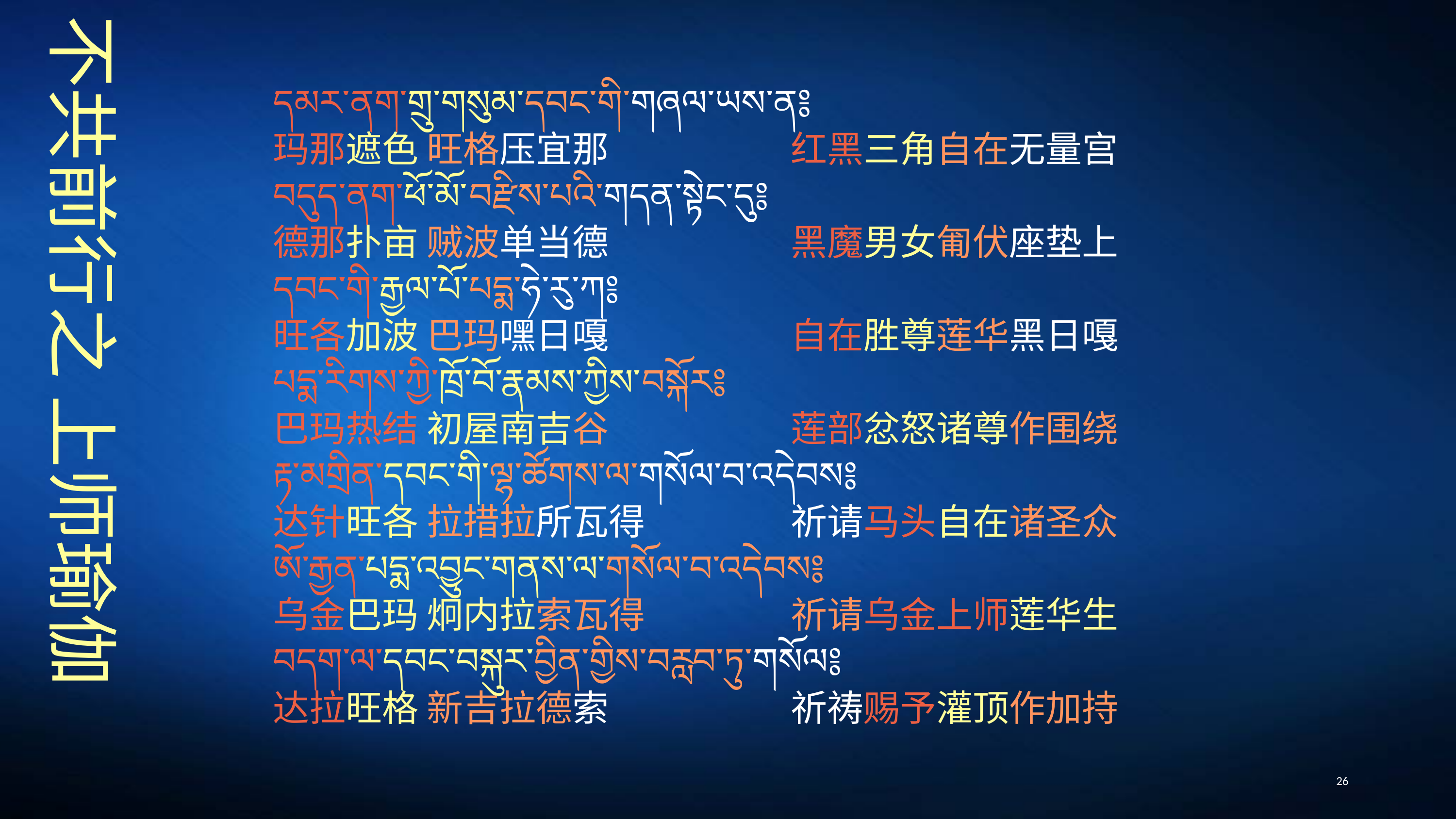

དམར་ནག་གྲུ་གསུམ་དབང་གི་གཞལ་ཡས་ན༔
玛那遮色 旺格压宜那　　　　　红黑三角自在无量宫
བདུད་ནག་ཕོ་མོ་བརྫིས་པའི་གདན་སྟེང་དུ༔
德那扑亩 贼波单当德　　　　　黑魔男女匍伏座垫上
དབང་གི་རྒྱལ་པོ་པདྨ་ཧེ་རུ་ཀ༔
旺各加波 巴玛嘿日嘎　　　　　自在胜尊莲华黑日嘎
པདྨ་རིགས་ཀྱི་ཁྲོ་བོ་རྣམས་ཀྱིས་བསྐོར༔
巴玛热结 初屋南吉谷　　　　　莲部忿怒诸尊作围绕
རྟ་མགྲིན་དབང་གི་ལྷ་ཚོགས་ལ་གསོལ་བ་འདེབས༔
达针旺各 拉措拉所瓦得　　　　祈请马头自在诸圣众
ཨོ་རྒྱན་པདྨ་འབྱུང་གནས་ལ་གསོལ་བ་འདེབས༔
乌金巴玛 炯内拉索瓦得　　　　祈请乌金上师莲华生
བདག་ལ་དབང་བསྐུར་བྱིན་གྱིས་བརླབ་ཏུ་གསོལ༔
达拉旺格 新吉拉德索　　　　　祈祷赐予灌顶作加持

# 不共前行之 上师瑜伽
26